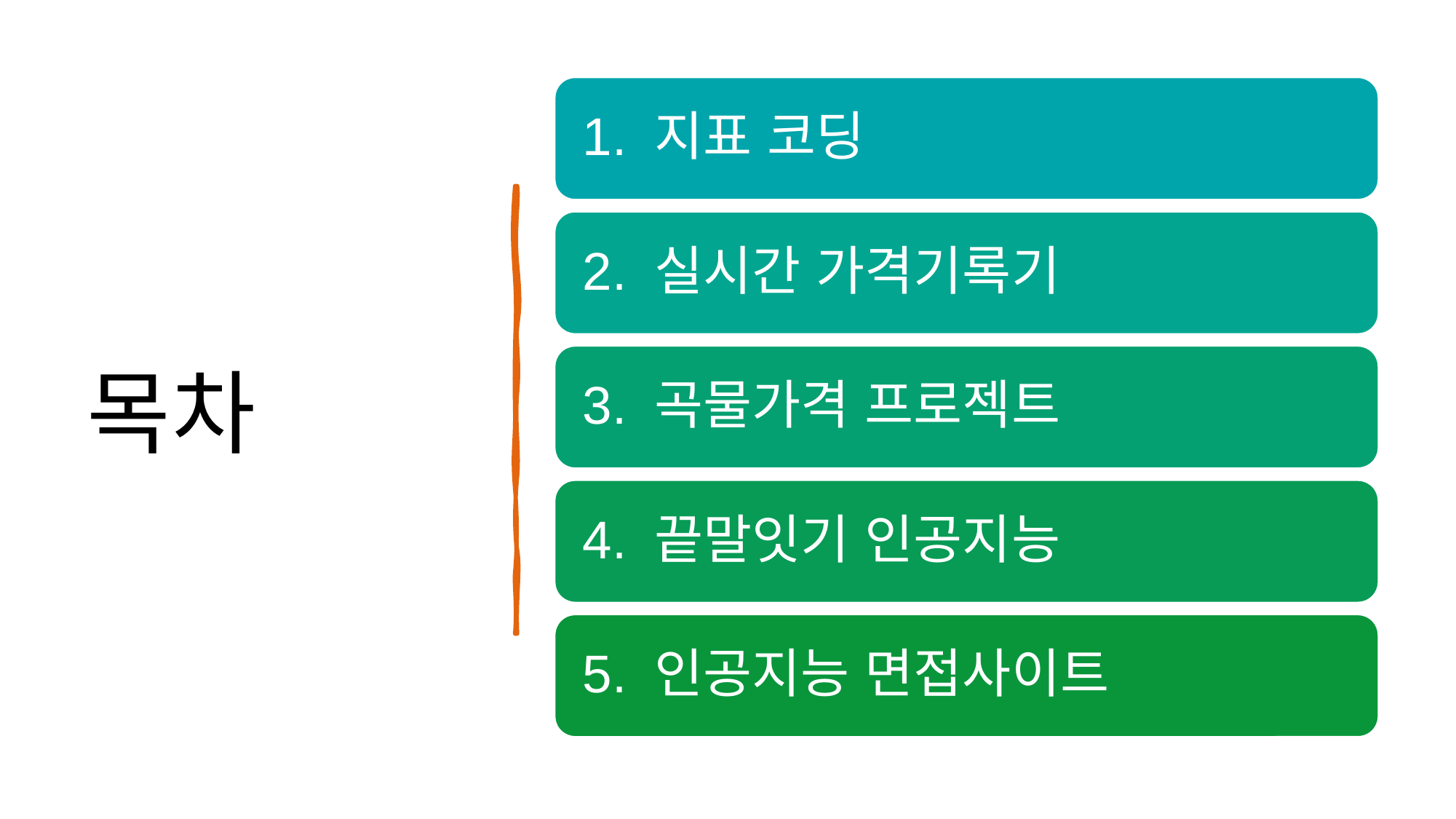

1. 지표 코딩
2. 실시간 가격기록기
3. 곡물가격 프로젝트
4. 끝말잇기 인공지능
5. 인공지능 면접사이트
# 목차